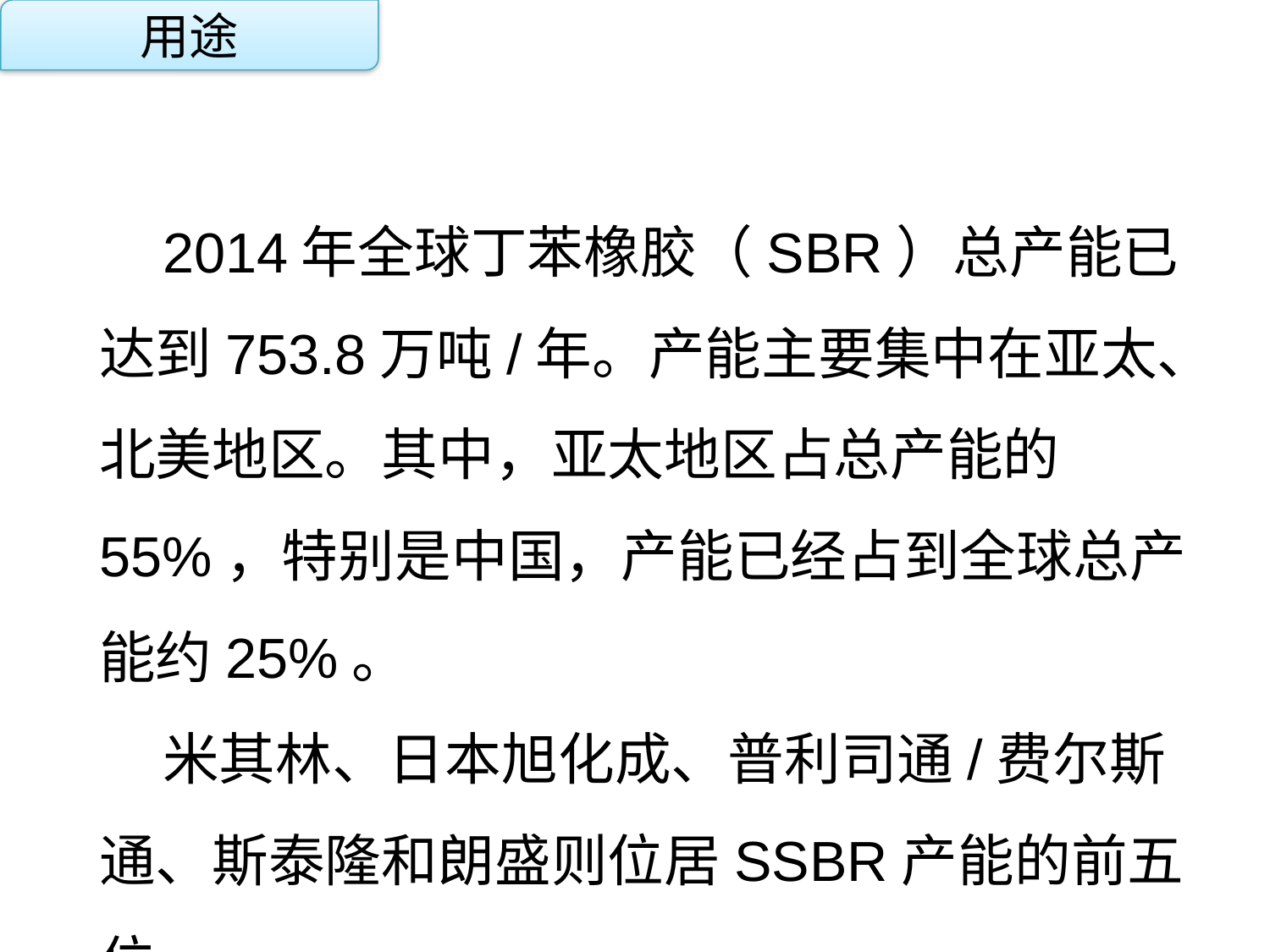

用途
2014年全球丁苯橡胶（SBR）总产能已达到753.8万吨/年。产能主要集中在亚太、北美地区。其中，亚太地区占总产能的55%，特别是中国，产能已经占到全球总产能约25%。
米其林、日本旭化成、普利司通/费尔斯通、斯泰隆和朗盛则位居SSBR产能的前五位。
点击添加文本
点击添加文本
点击添加文本
点击添加文本